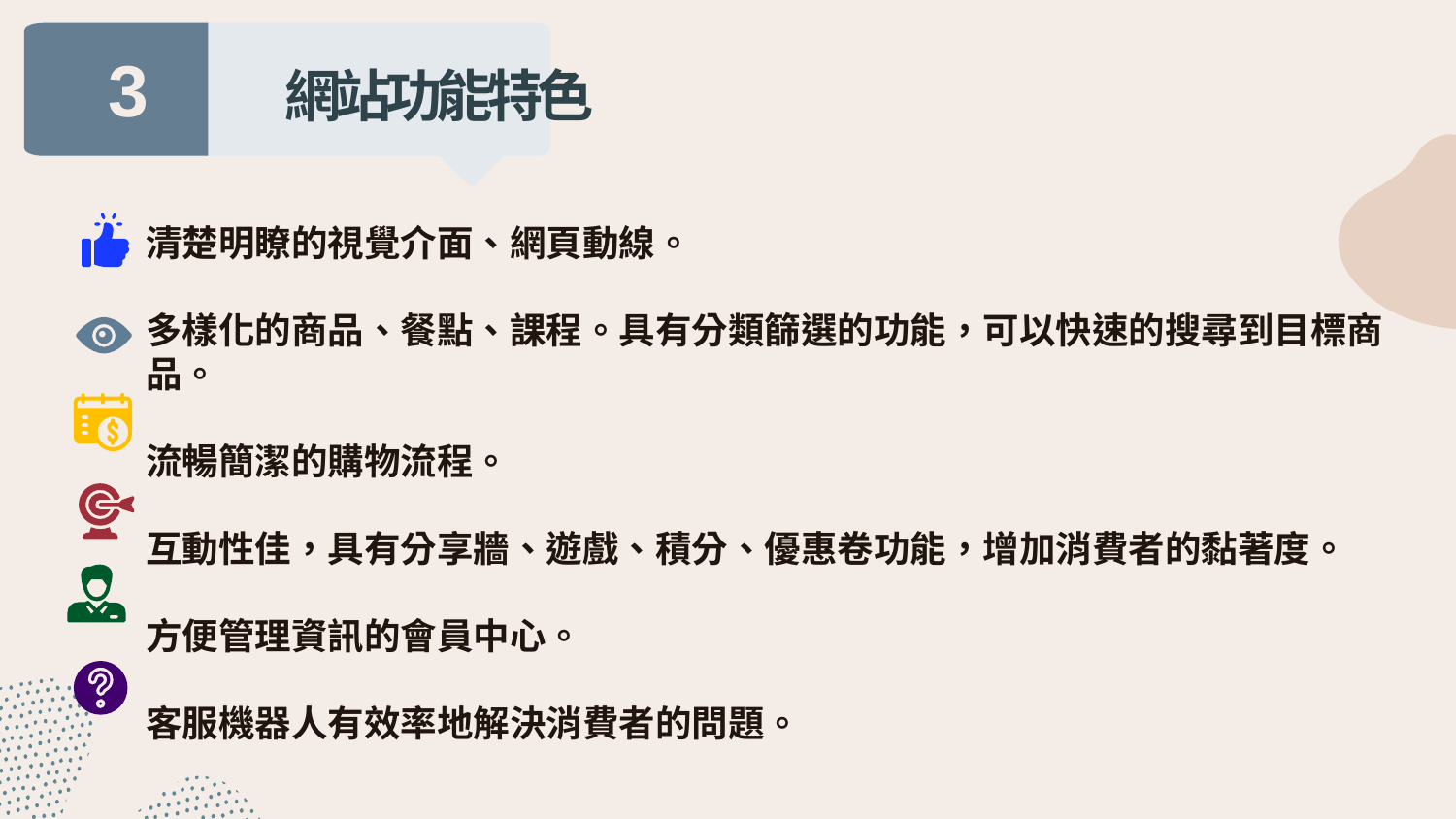

3            網站功能特色

清楚明瞭的視覺介面、網頁動線。

多樣化的商品、餐點、課程。具有分類篩選的功能，可以快速的搜尋到目標商品。

流暢簡潔的購物流程。

互動性佳，具有分享牆、遊戲、積分、優惠卷功能，增加消費者的黏著度。

方便管理資訊的會員中心。

客服機器人有效率地解決消費者的問題。